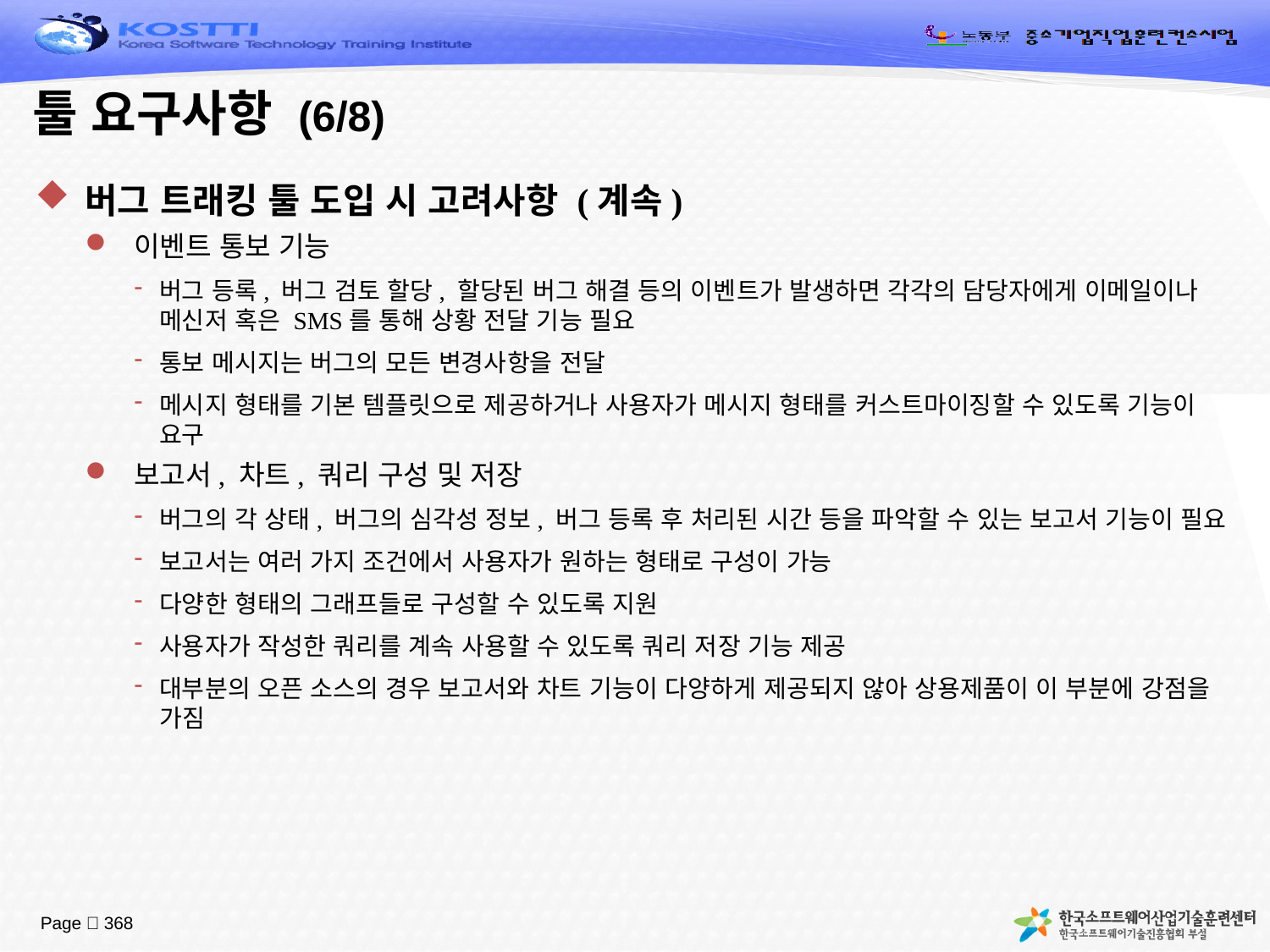

# 툴 요구사항 (6/8)
버그 트래킹 툴 도입 시 고려사항 (계속)
이벤트 통보 기능
버그 등록, 버그 검토 할당, 할당된 버그 해결 등의 이벤트가 발생하면 각각의 담당자에게 이메일이나 메신저 혹은 SMS를 통해 상황 전달 기능 필요
통보 메시지는 버그의 모든 변경사항을 전달
메시지 형태를 기본 템플릿으로 제공하거나 사용자가 메시지 형태를 커스트마이징할 수 있도록 기능이 요구
보고서, 차트, 쿼리 구성 및 저장
버그의 각 상태, 버그의 심각성 정보, 버그 등록 후 처리된 시간 등을 파악할 수 있는 보고서 기능이 필요
보고서는 여러 가지 조건에서 사용자가 원하는 형태로 구성이 가능
다양한 형태의 그래프들로 구성할 수 있도록 지원
사용자가 작성한 쿼리를 계속 사용할 수 있도록 쿼리 저장 기능 제공
대부분의 오픈 소스의 경우 보고서와 차트 기능이 다양하게 제공되지 않아 상용제품이 이 부분에 강점을 가짐